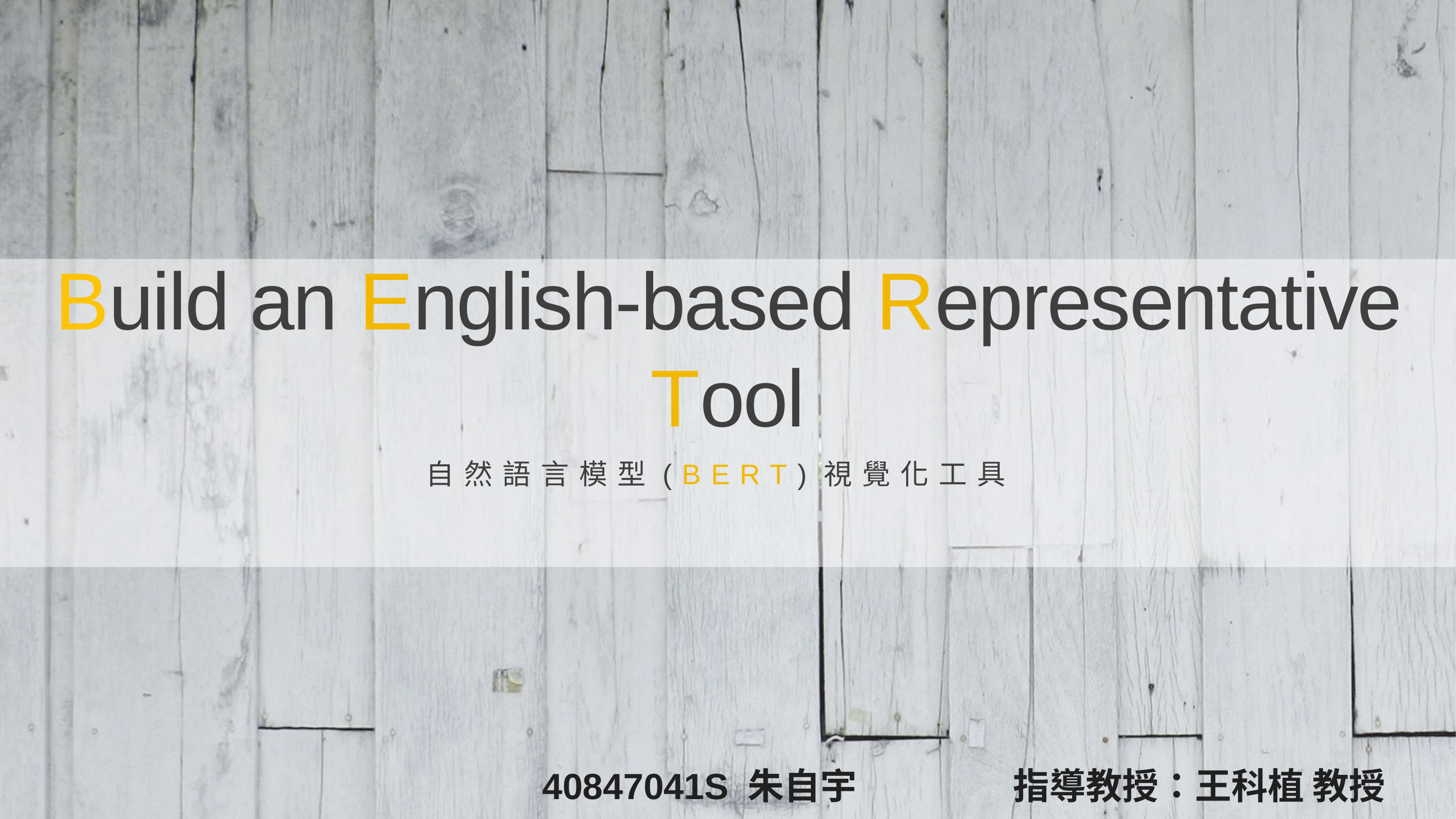

# Build an English-based Representative Tool
自然語言模型(BERT)視覺化工具
40847041S 朱自宇                   指導教授：王科植 教授